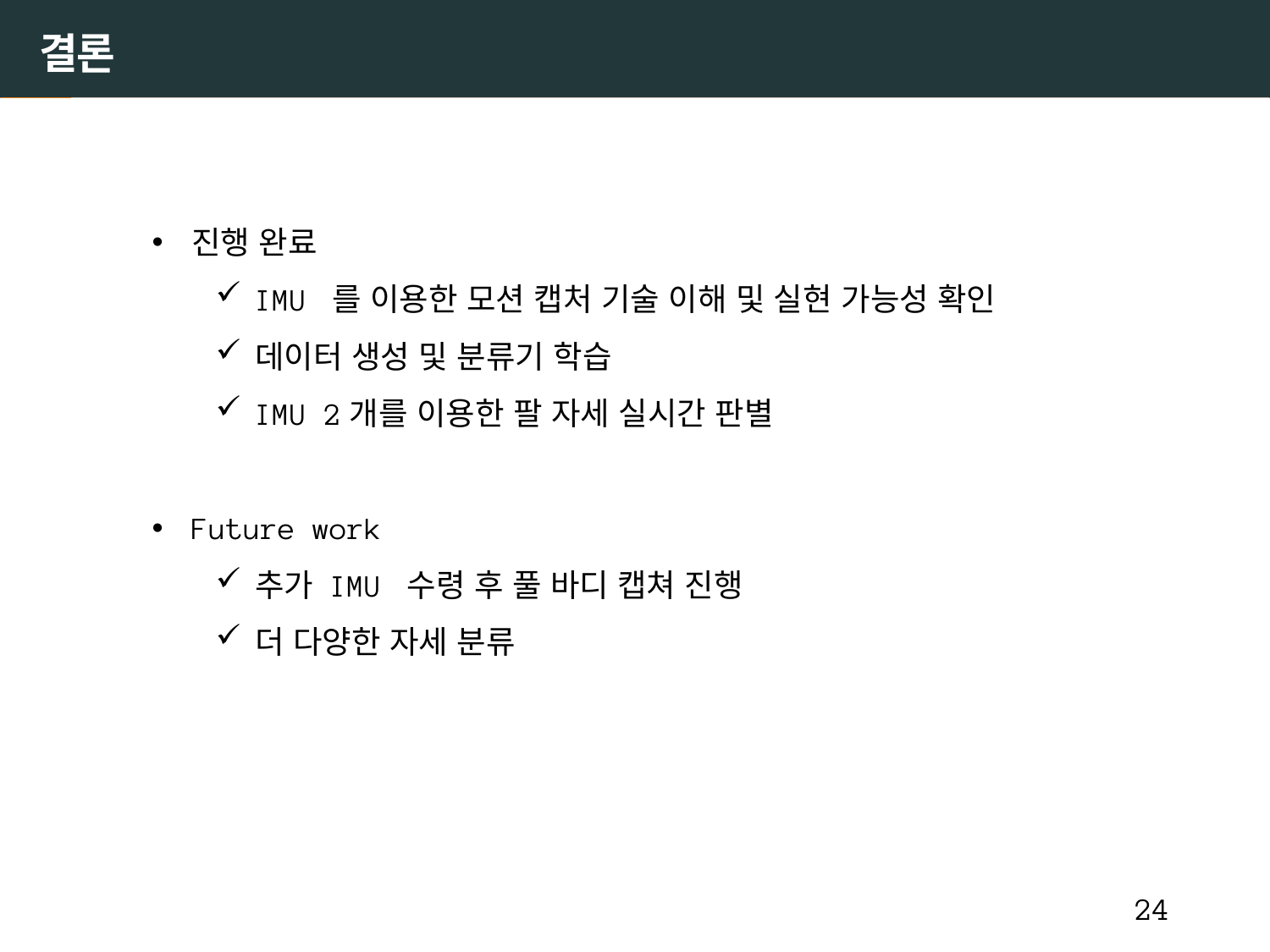

# 결론

진행 완료
IMU 를 이용한 모션 캡처 기술 이해 및 실현 가능성 확인
데이터 생성 및 분류기 학습
IMU 2개를 이용한 팔 자세 실시간 판별

Future work
추가 IMU 수령 후 풀 바디 캡쳐 진행
더 다양한 자세 분류
24